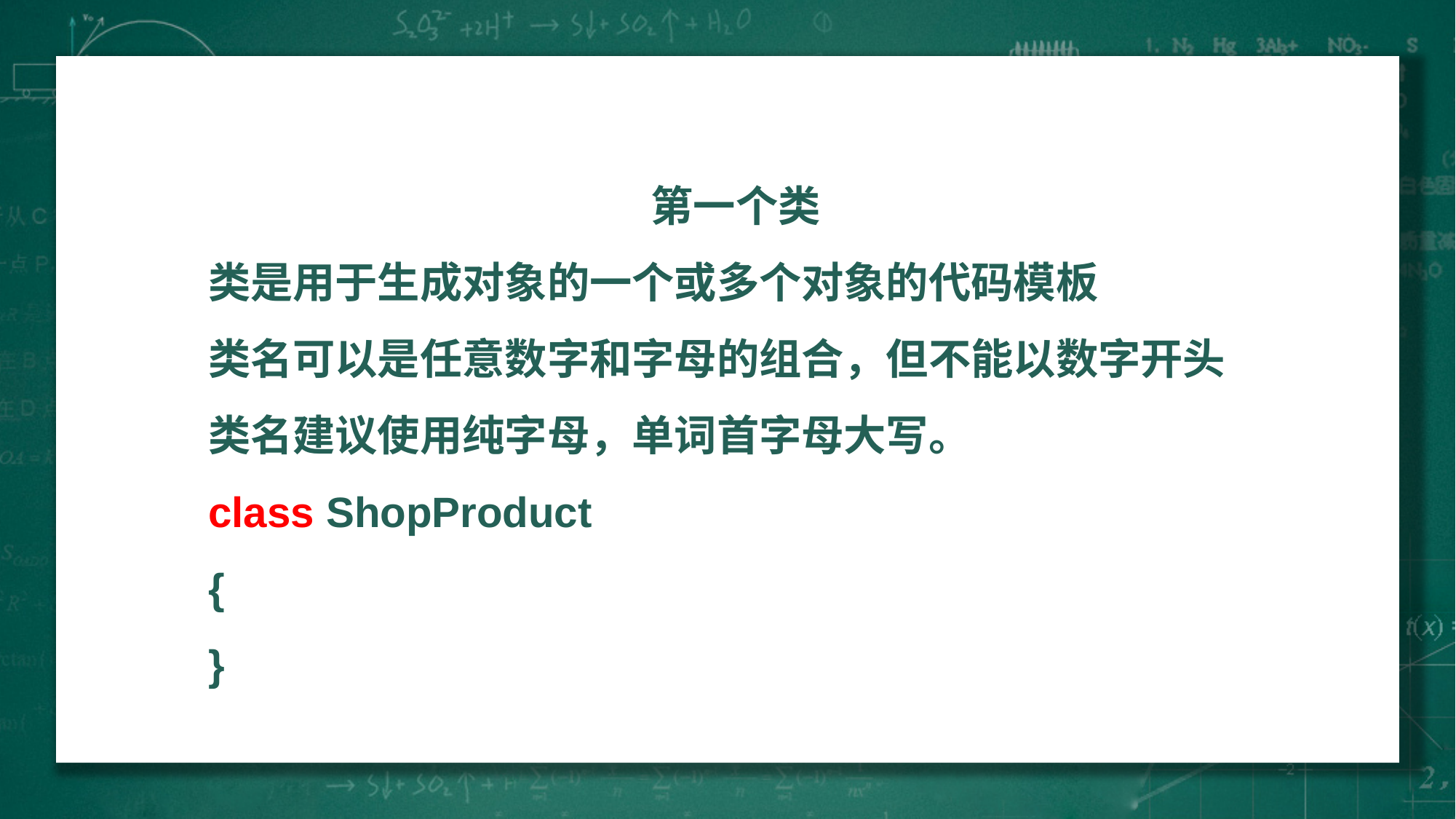

第一个类
类是用于生成对象的一个或多个对象的代码模板
类名可以是任意数字和字母的组合，但不能以数字开头
类名建议使用纯字母，单词首字母大写。
class ShopProduct
{
}